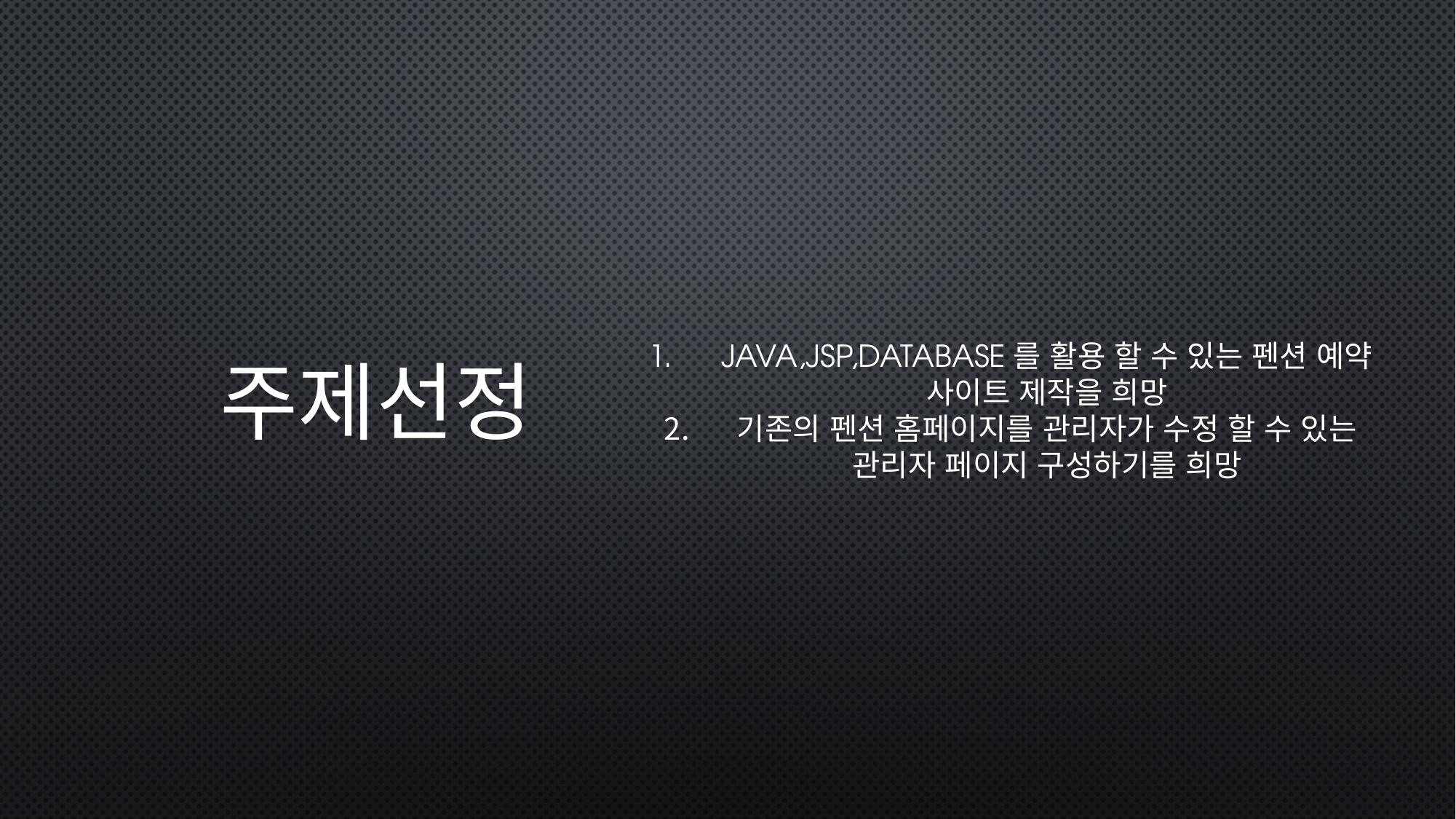

Java,Jsp,database를 활용 할 수 있는 펜션 예약 사이트 제작을 희망
기존의 펜션 홈페이지를 관리자가 수정 할 수 있는 관리자 페이지 구성하기를 희망
# 주제선정